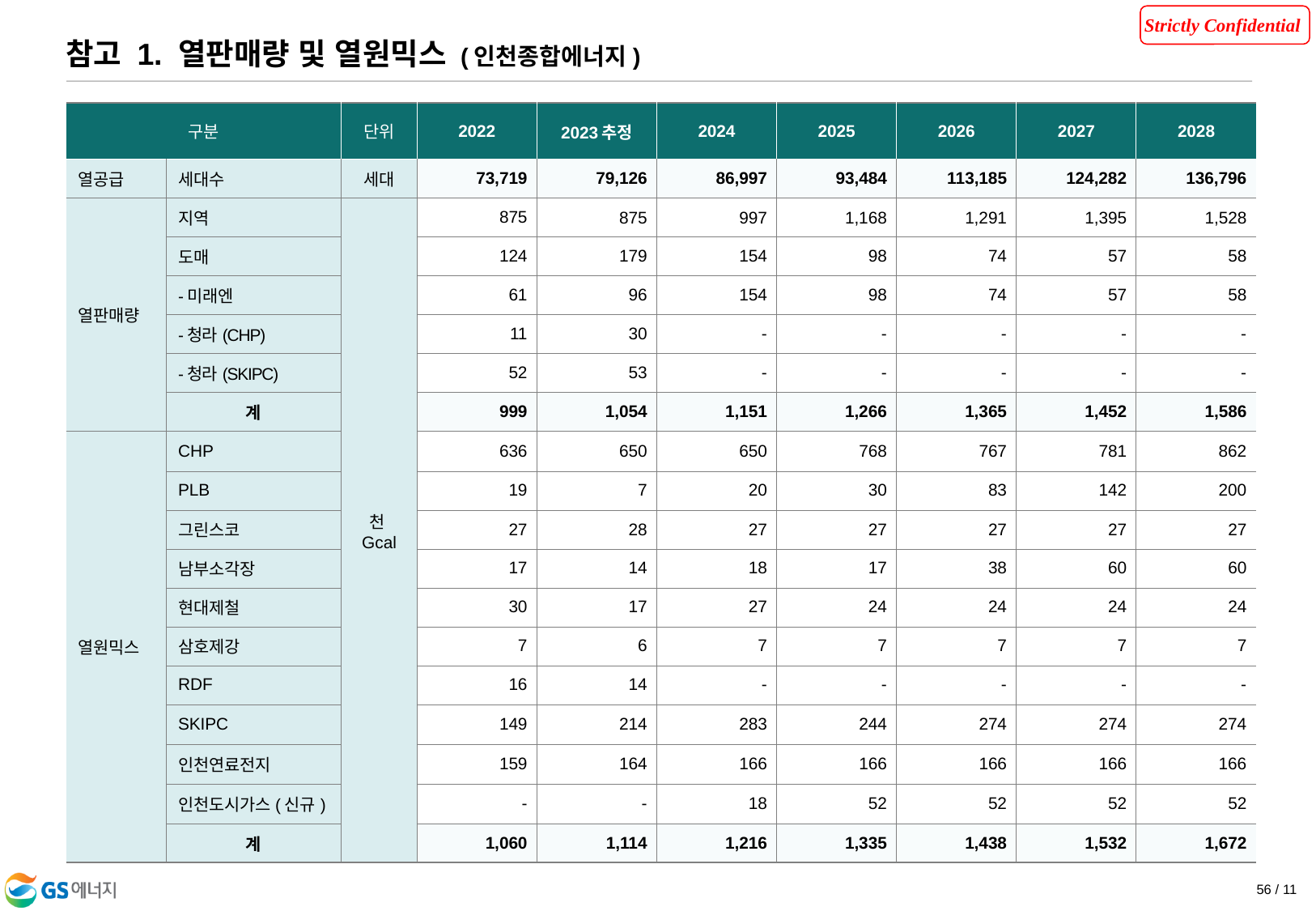

참고 1. 열판매량 및 열원믹스 (인천종합에너지)
| 구분 |  | 단위 | 2022 | 2023추정 | 2024 | 2025 | 2026 | 2027 | 2028 |
| --- | --- | --- | --- | --- | --- | --- | --- | --- | --- |
| 열공급 | 세대수 | 세대 | 73,719 | 79,126 | 86,997 | 93,484 | 113,185 | 124,282 | 136,796 |
| 열판매량 | 지역 | 천Gcal | 875 | 875 | 997 | 1,168 | 1,291 | 1,395 | 1,528 |
|  | 도매 |  | 124 | 179 | 154 | 98 | 74 | 57 | 58 |
|  | -미래엔 |  | 61 | 96 | 154​ | 98​ | 74​ | 57​ | 58​ |
|  | -청라(CHP) |  | 11 | 30 | - | - | - | - | - |
|  | -청라(SKIPC) |  | 52 | 53 | - | - | - | - | - |
|  | 계 |  | 999 | 1,054 | 1,151 | 1,266 | 1,365 | 1,452 | 1,586 |
| 열원믹스 | CHP |  | 636 | 650 | 650 | 768 | 767 | 781 | 862 |
|  | PLB |  | 19 | 7 | 20 | 30 | 83 | 142 | 200 |
|  | 그린스코 |  | 27 | 28 | 27 | 27 | 27 | 27 | 27 |
|  | 남부소각장 |  | 17 | 14 | 18 | 17 | 38 | 60 | 60 |
|  | 현대제철 |  | 30 | 17 | 27 | 24 | 24 | 24 | 24 |
|  | 삼호제강 |  | 7 | 6 | 7 | 7 | 7 | 7 | 7 |
|  | RDF |  | 16 | 14 | - | - | - | - | - |
|  | SKIPC |  | 149 | 214 | 283 | 244 | 274 | 274 | 274 |
|  | 인천연료전지 |  | 159 | 164 | 166 | 166 | 166 | 166 | 166 |
|  | 인천도시가스(신규) |  | - | - | 18 | 52 | 52 | 52 | 52 |
|  | 계 |  | 1,060 | 1,114 | 1,216 | 1,335 | 1,438 | 1,532 | 1,672 |